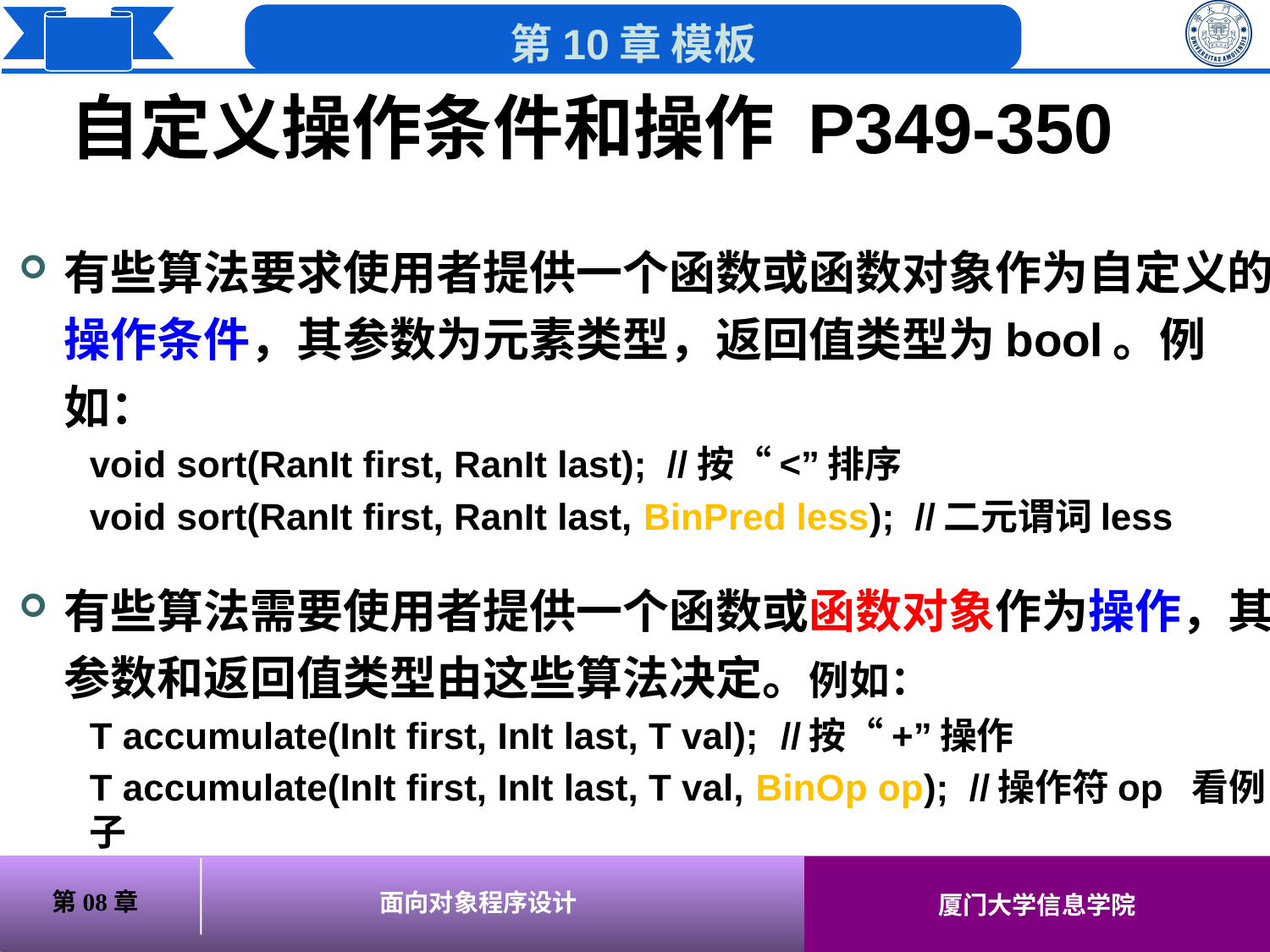

# 自定义操作条件和操作 P349-350
有些算法要求使用者提供一个函数或函数对象作为自定义的操作条件，其参数为元素类型，返回值类型为bool。例如：
void sort(RanIt first, RanIt last);  //按“<”排序
void sort(RanIt first, RanIt last, BinPred less);  //二元谓词less

有些算法需要使用者提供一个函数或函数对象作为操作，其参数和返回值类型由这些算法决定。例如：
T accumulate(InIt first, InIt last, T val);  //按“+”操作
T accumulate(InIt first, InIt last, T val, BinOp op);  //操作符op  看例子
60